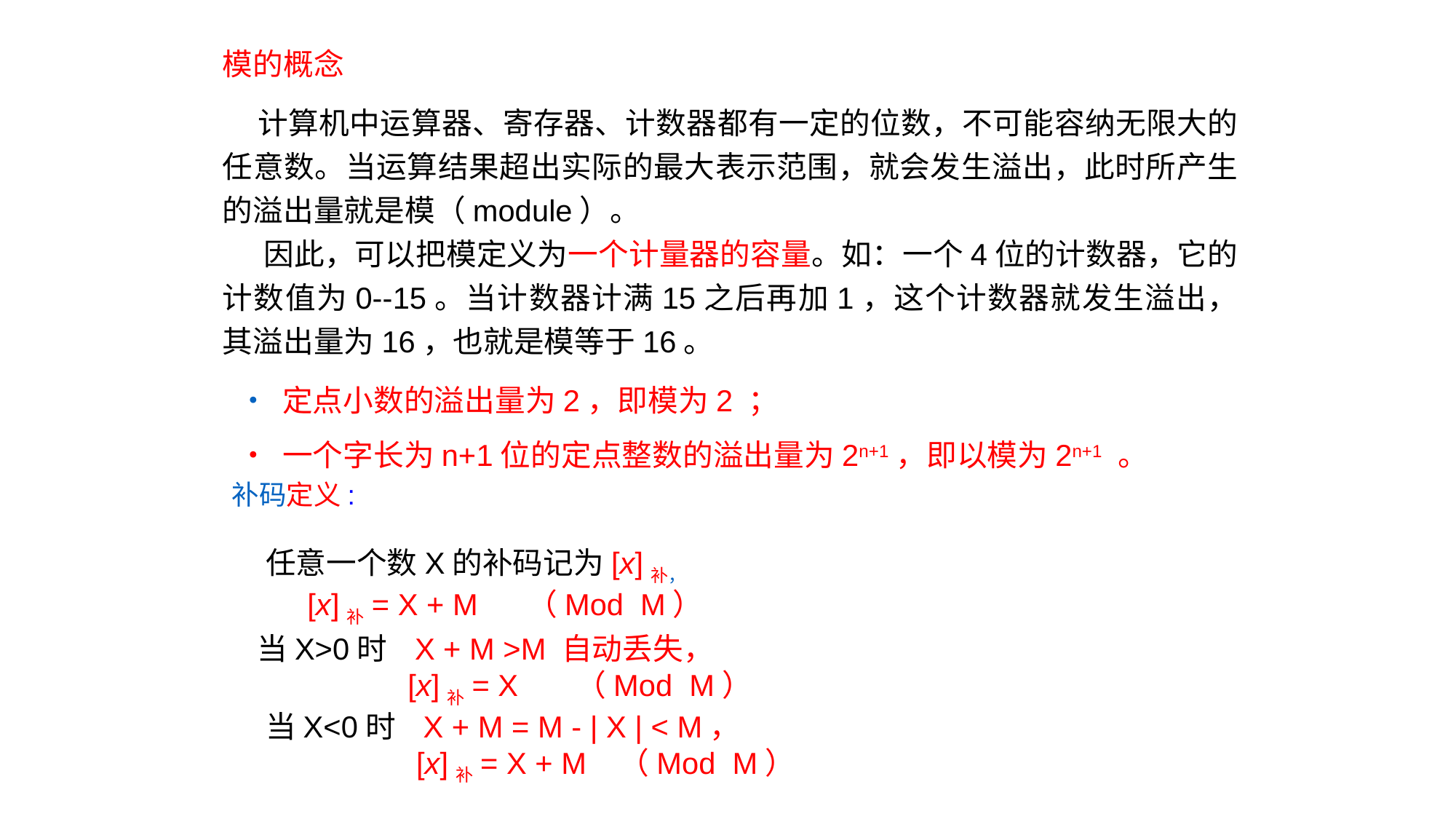

模的概念
    计算机中运算器、寄存器、计数器都有一定的位数，不可能容纳无限大的任意数。当运算结果超出实际的最大表示范围，就会发生溢出，此时所产生的溢出量就是模（module）。
     因此，可以把模定义为一个计量器的容量。如：一个4位的计数器，它的计数值为0--15。当计数器计满15之后再加1，这个计数器就发生溢出，其溢出量为16，也就是模等于16。
 • 定点小数的溢出量为2，即模为2 ；
 • 一个字长为n+1位的定点整数的溢出量为2n+1，即以模为2n+1 。
补码定义:
任意一个数X的补码记为[x]补，
     [x]补= X + M     （Mod  M）
当X>0时   X + M >M 自动丢失，
                  [x]补= X      （Mod  M）
当X<0时   X + M = M - | X | < M，
                  [x]补= X + M   （Mod  M）